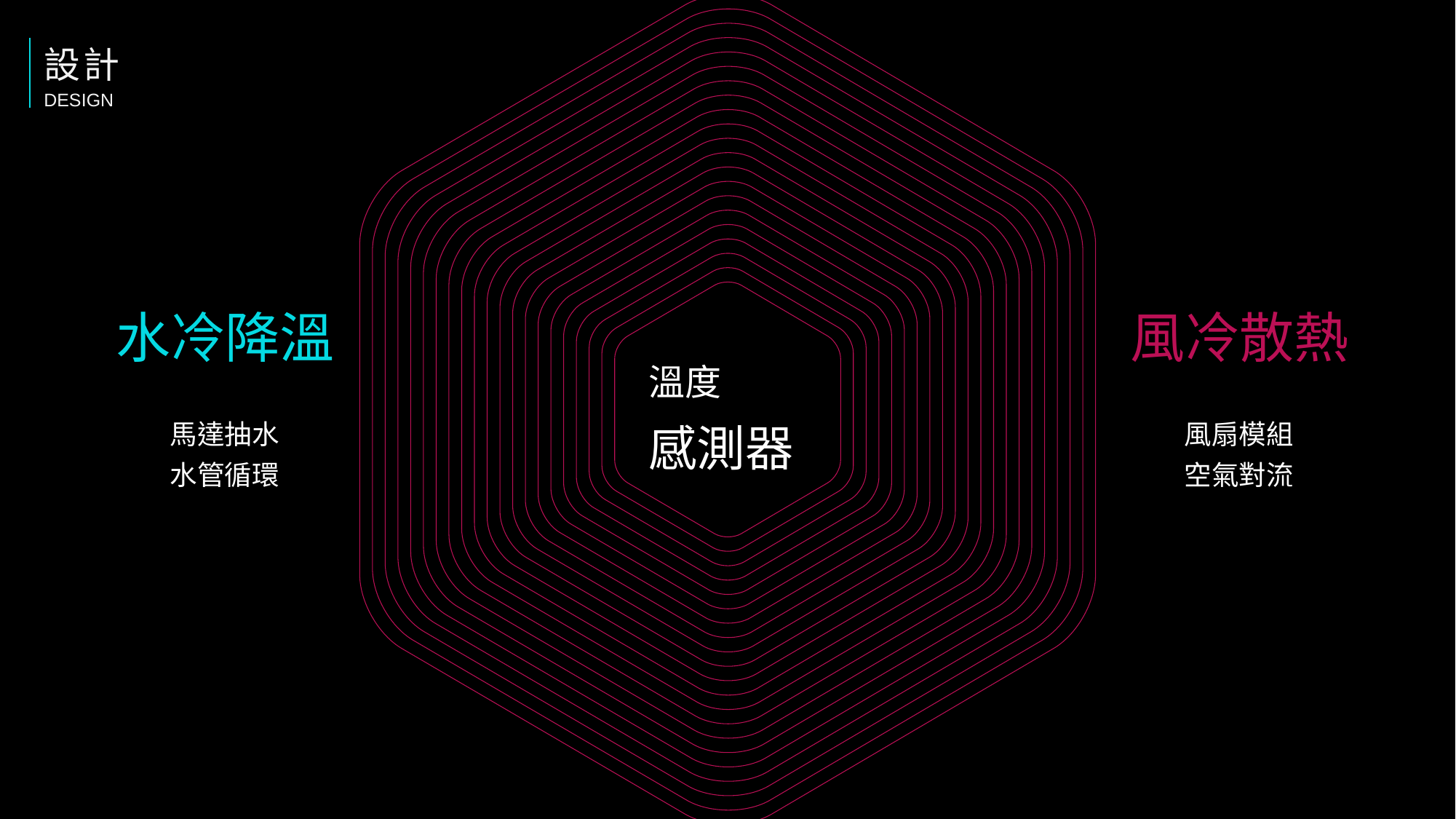

設計
DESIGN

水冷降溫
風冷散熱
溫度
感測器
馬達抽水
水管循環
風扇模組
空氣對流